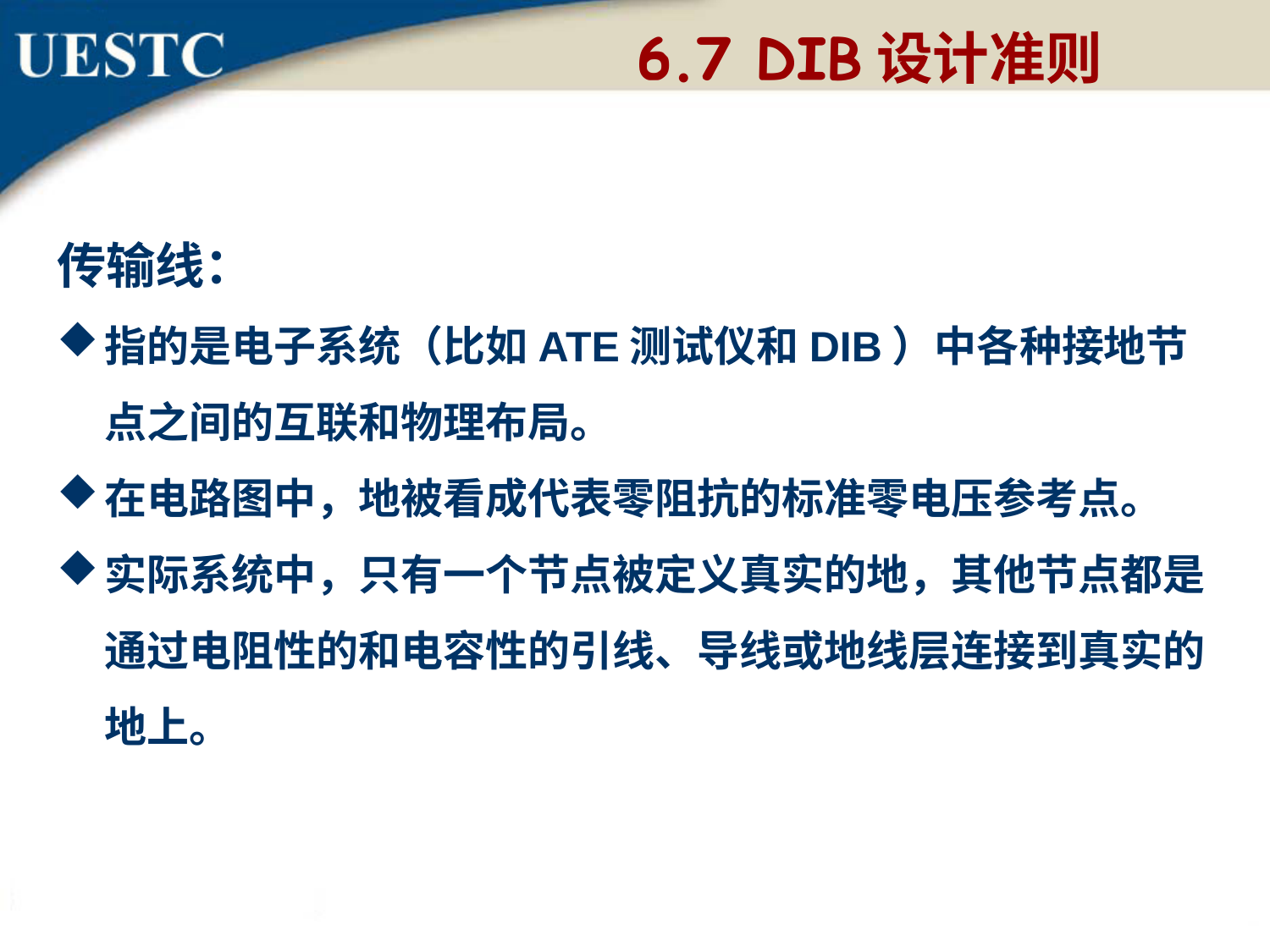

6.7 DIB设计准则
传输线：
指的是电子系统（比如ATE测试仪和DIB）中各种接地节点之间的互联和物理布局。
在电路图中，地被看成代表零阻抗的标准零电压参考点。
实际系统中，只有一个节点被定义真实的地，其他节点都是通过电阻性的和电容性的引线、导线或地线层连接到真实的地上。